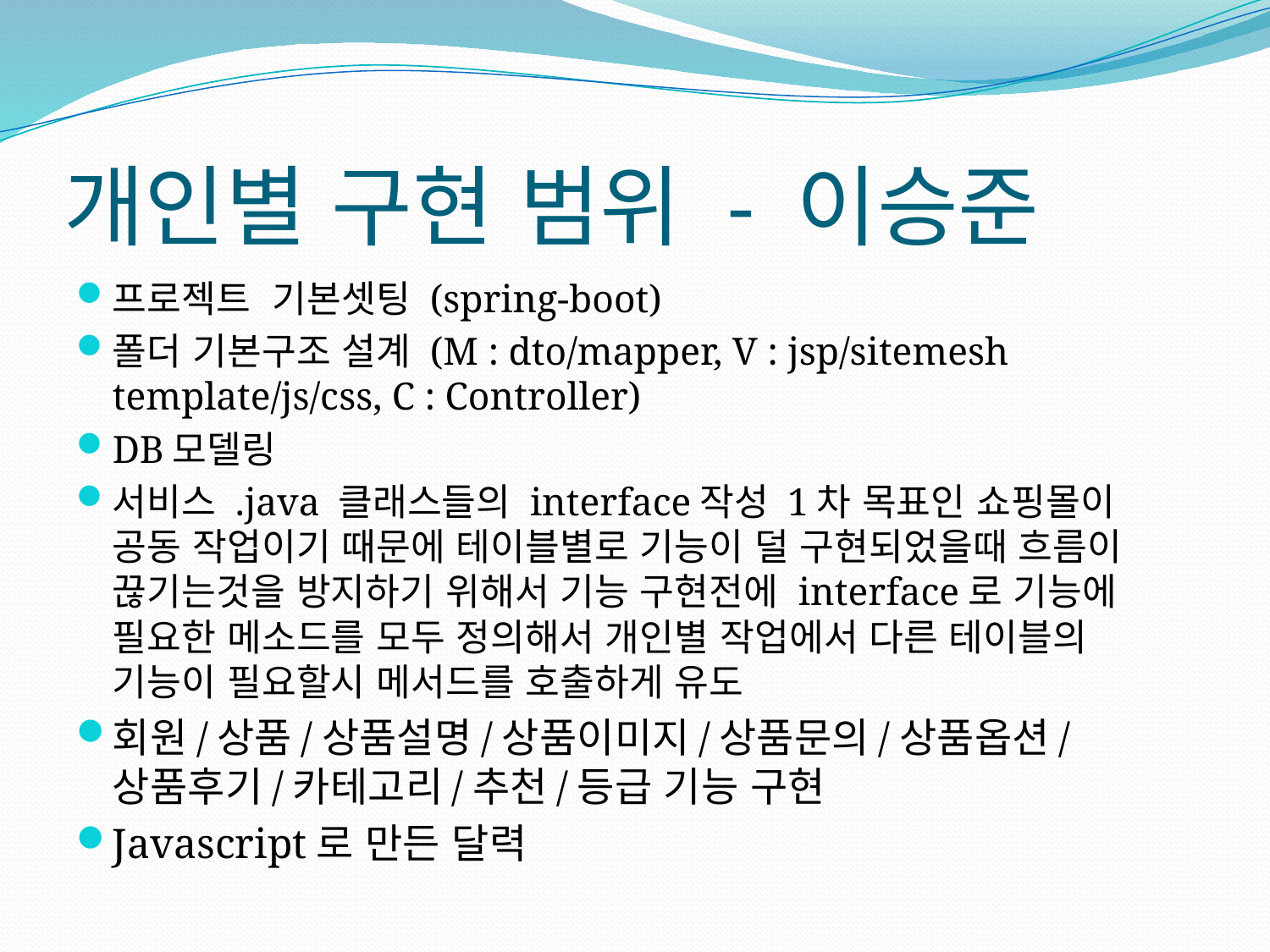

# 개인별 구현 범위 - 이승준
프로젝트  기본셋팅 (spring-boot)
폴더 기본구조 설계 (M : dto/mapper, V : jsp/sitemesh template/js/css, C : Controller)
DB모델링
서비스 .java 클래스들의 interface작성 1차 목표인 쇼핑몰이 공동 작업이기 때문에 테이블별로 기능이 덜 구현되었을때 흐름이 끊기는것을 방지하기 위해서 기능 구현전에 interface로 기능에 필요한 메소드를 모두 정의해서 개인별 작업에서 다른 테이블의 기능이 필요할시 메서드를 호출하게 유도
회원/상품/상품설명/상품이미지/상품문의/상품옵션/상품후기/카테고리/추천/등급 기능 구현
Javascript로 만든 달력